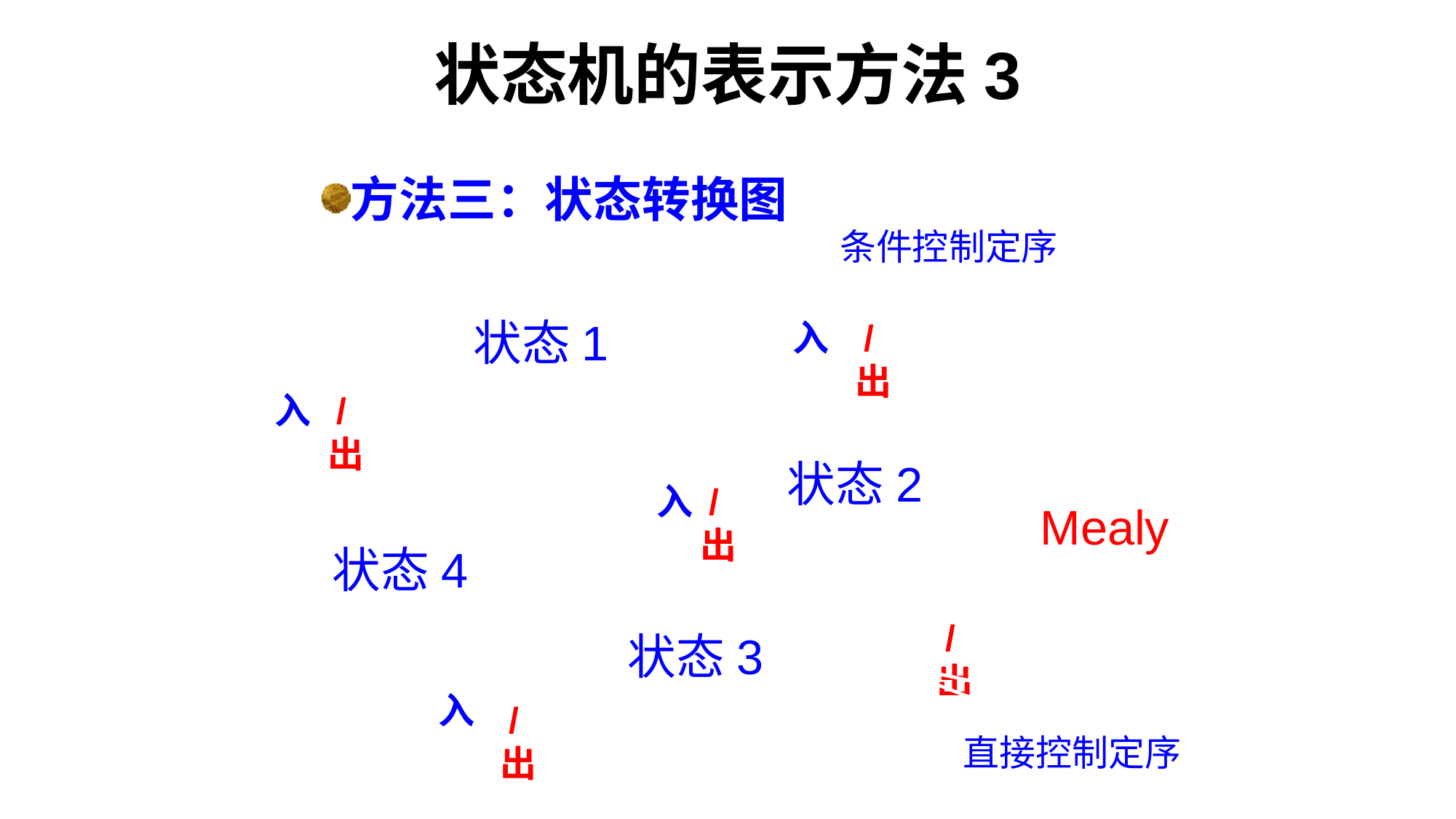

# 状态机的表示方法3
方法三：状态转换图
条件控制定序
状态1

入
/出

入
/出

状态2
入
/出
Mealy
状态4

状态3
/出

入
/出
直接控制定序